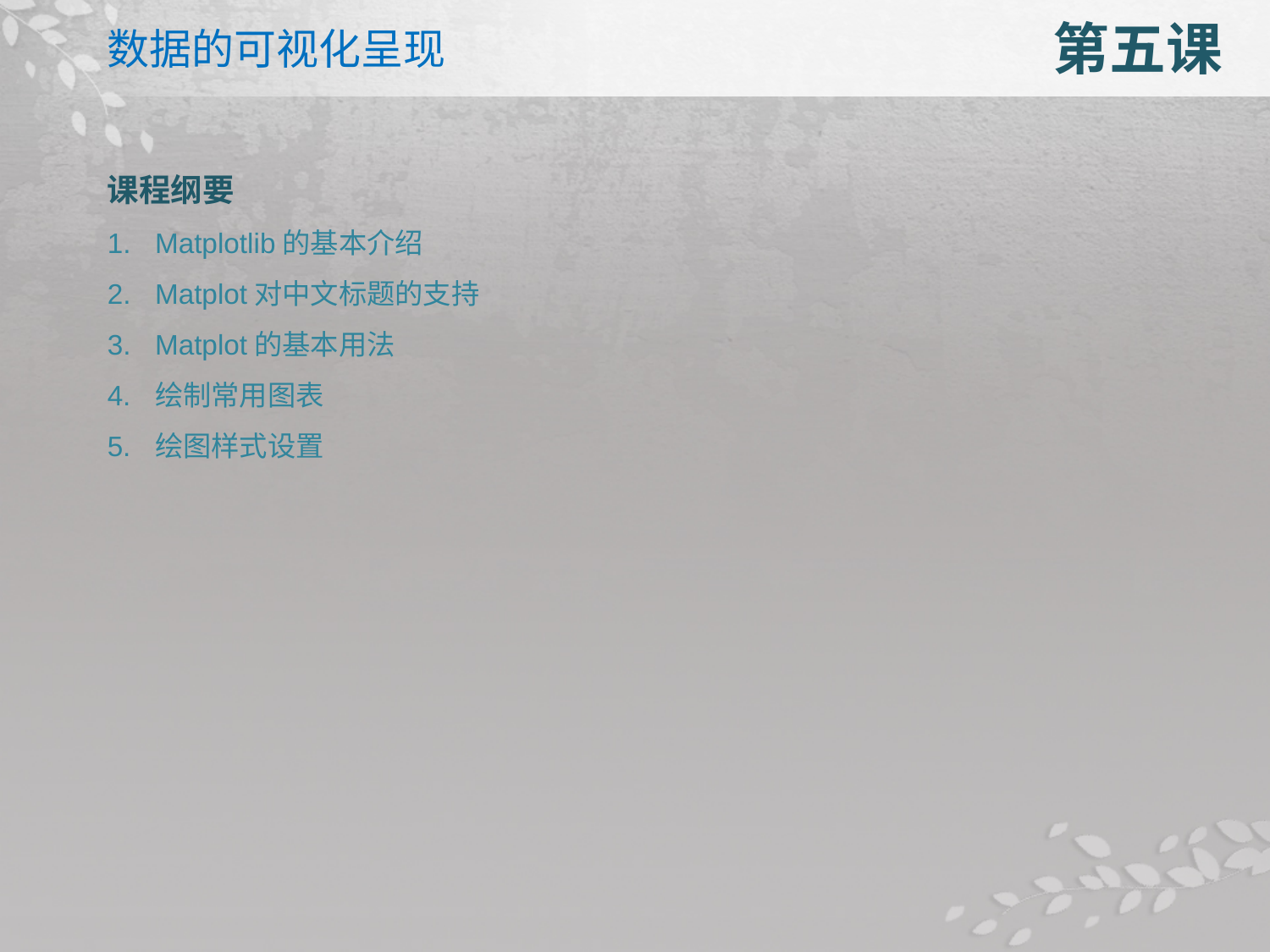

数据的可视化呈现
第五课
课程纲要
Matplotlib的基本介绍
Matplot对中文标题的支持
Matplot的基本用法
绘制常用图表
绘图样式设置